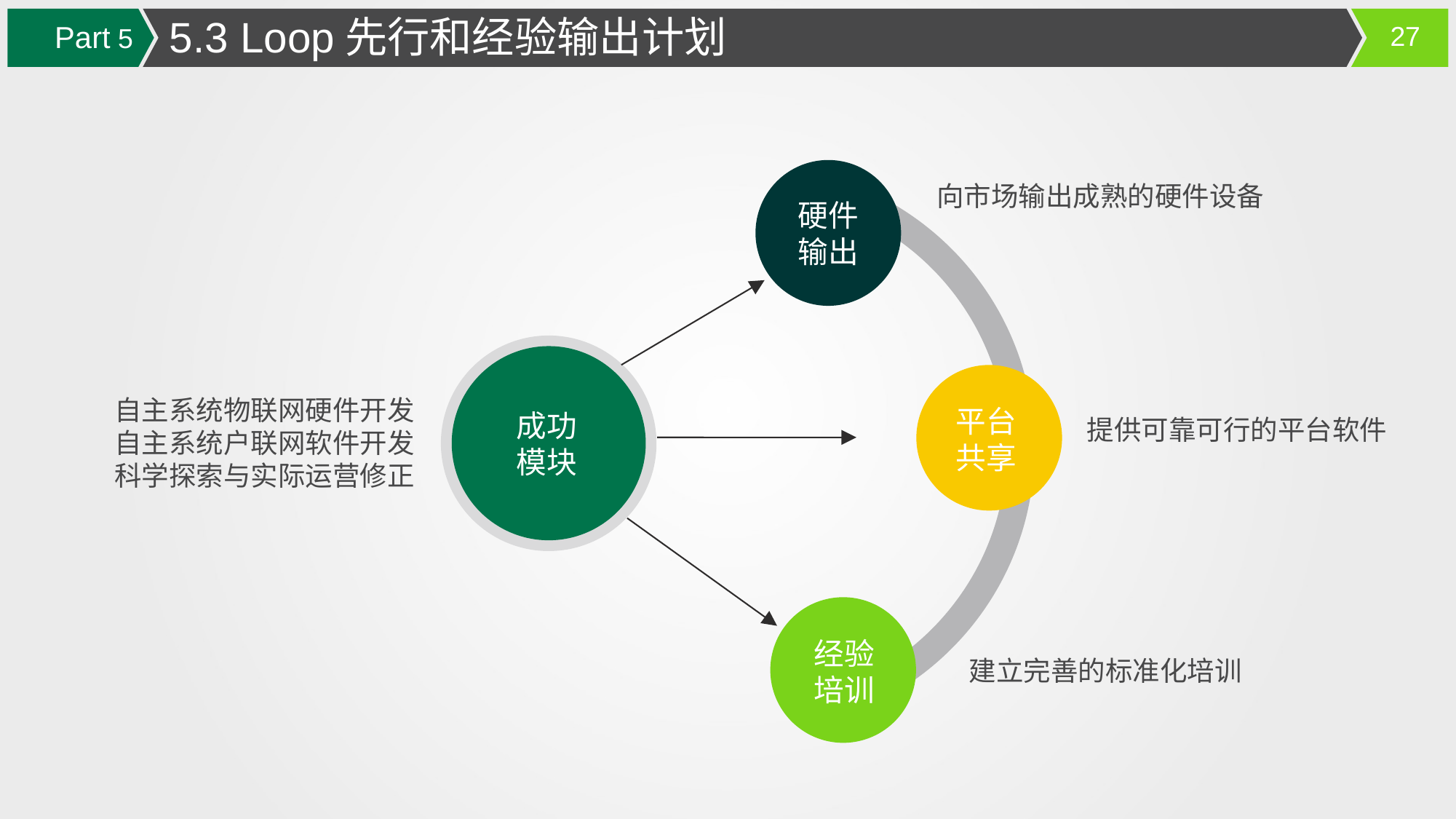

5.3 Loop先行和经验输出计划
Part 5

向市场输出成熟的硬件设备
硬件输出

自主系统物联网硬件开发
自主系统户联网软件开发
科学探索与实际运营修正
平台共享
成功模块
提供可靠可行的平台软件

经验培训
建立完善的标准化培训